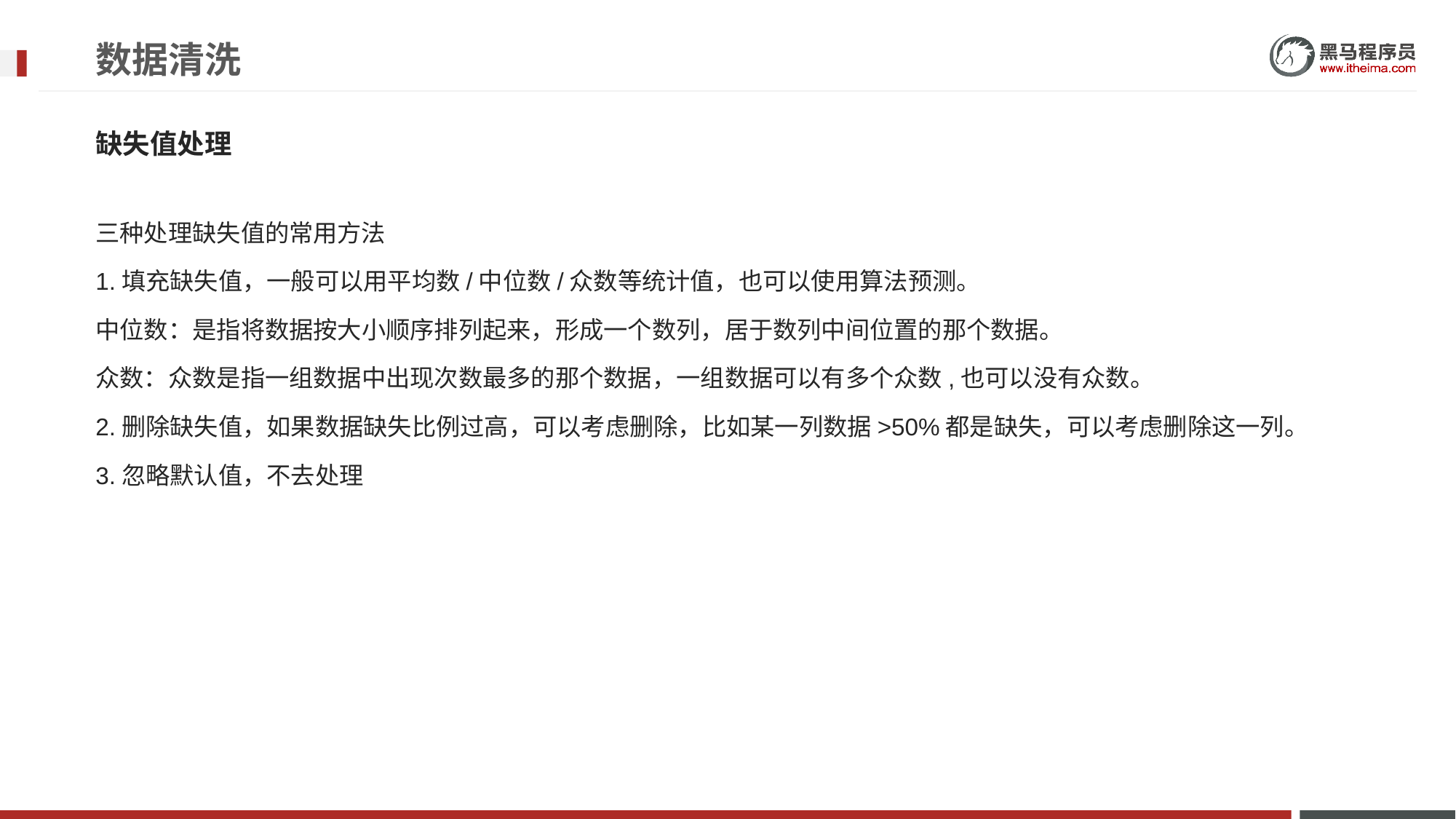

# 数据清洗
缺失值处理
三种处理缺失值的常用方法
1.填充缺失值，一般可以用平均数/中位数/众数等统计值，也可以使用算法预测。
中位数：是指将数据按大小顺序排列起来，形成一个数列，居于数列中间位置的那个数据。
众数：众数是指一组数据中出现次数最多的那个数据，一组数据可以有多个众数,也可以没有众数。
2.删除缺失值，如果数据缺失比例过高，可以考虑删除，比如某一列数据>50%都是缺失，可以考虑删除这一列。
3.忽略默认值，不去处理